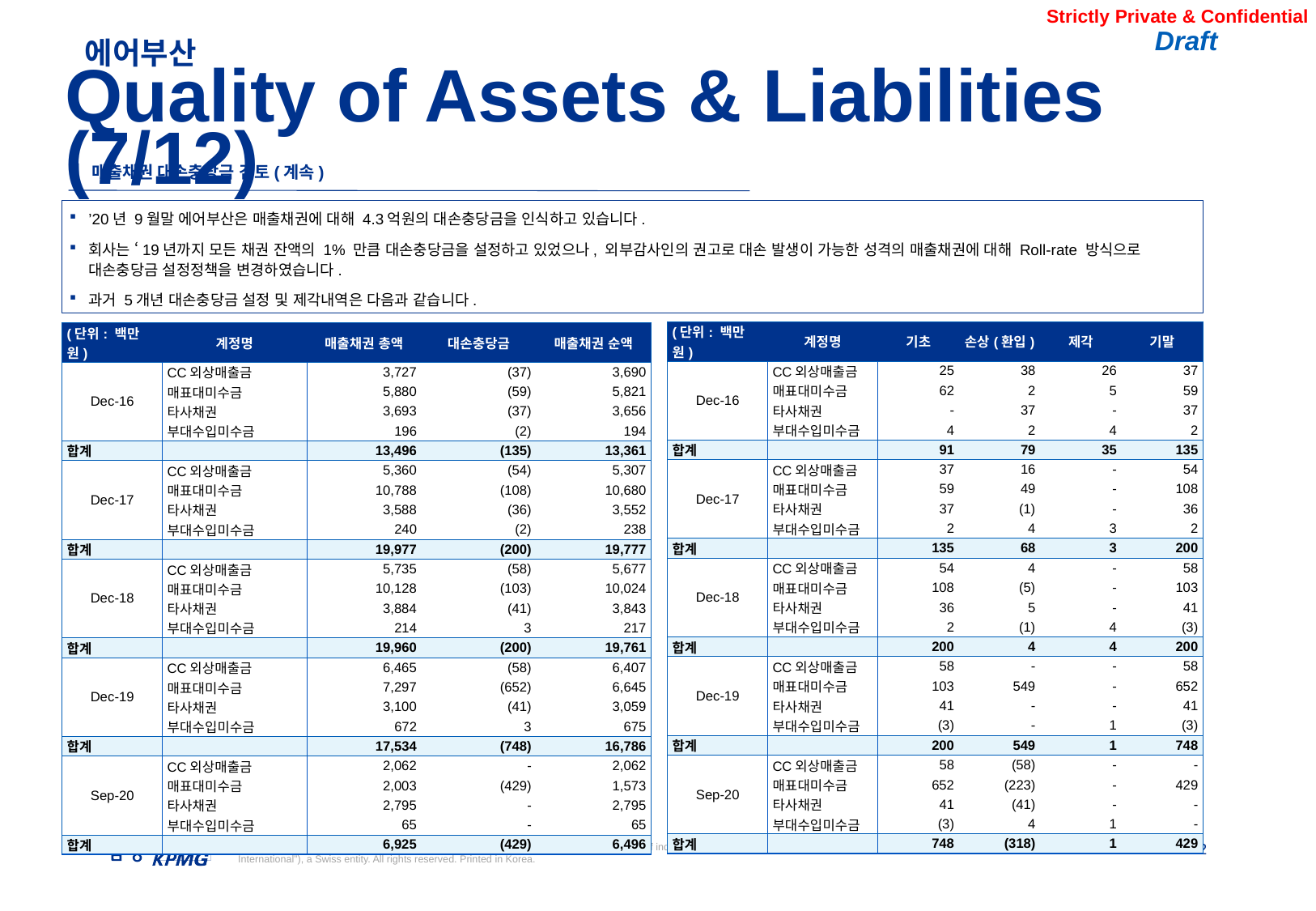

에어부산
Quality of Assets & Liabilities (7/12)
▌매출채권 대손충당금 검토(계속)

’20년 9월말 에어부산은 매출채권에 대해 4.3억원의 대손충당금을 인식하고 있습니다.
회사는 ‘19년까지 모든 채권 잔액의 1% 만큼 대손충당금을 설정하고 있었으나, 외부감사인의 권고로 대손 발생이 가능한 성격의 매출채권에 대해 Roll-rate 방식으로 대손충당금 설정정책을 변경하였습니다.
과거 5개년 대손충당금 설정 및 제각내역은 다음과 같습니다.

| (단위: 백만원) | 계정명 | 기초 | 손상(환입) | 제각 | 기말 |
| --- | --- | --- | --- | --- | --- |
| Dec-16 | CC외상매출금 | 25 | 38 | 26 | 37 |
|  | 매표대미수금 | 62 | 2 | 5 | 59 |
|  | 타사채권 | - | 37 | - | 37 |
|  | 부대수입미수금 | 4 | 2 | 4 | 2 |
| 합계 |  | 91 | 79 | 35 | 135 |
| Dec-17 | CC외상매출금 | 37 | 16 | - | 54 |
|  | 매표대미수금 | 59 | 49 | - | 108 |
|  | 타사채권 | 37 | (1) | - | 36 |
|  | 부대수입미수금 | 2 | 4 | 3 | 2 |
| 합계 |  | 135 | 68 | 3 | 200 |
| Dec-18 | CC외상매출금 | 54 | 4 | - | 58 |
|  | 매표대미수금 | 108 | (5) | - | 103 |
|  | 타사채권 | 36 | 5 | - | 41 |
|  | 부대수입미수금 | 2 | (1) | 4 | (3) |
| 합계 |  | 200 | 4 | 4 | 200 |
| Dec-19 | CC외상매출금 | 58 | - | - | 58 |
|  | 매표대미수금 | 103 | 549 | - | 652 |
|  | 타사채권 | 41 | - | - | 41 |
|  | 부대수입미수금 | (3) | - | 1 | (3) |
| 합계 |  | 200 | 549 | 1 | 748 |
| Sep-20 | CC외상매출금 | 58 | (58) | - | - |
|  | 매표대미수금 | 652 | (223) | - | 429 |
|  | 타사채권 | 41 | (41) | - | - |
|  | 부대수입미수금 | (3) | 4 | 1 | - |
| 합계 |  | 748 | (318) | 1 | 429 |
| (단위: 백만원) | 계정명 | 매출채권 총액 | 대손충당금 | 매출채권 순액 |
| --- | --- | --- | --- | --- |
| Dec-16 | CC외상매출금 | 3,727 | (37) | 3,690 |
|  | 매표대미수금 | 5,880 | (59) | 5,821 |
|  | 타사채권 | 3,693 | (37) | 3,656 |
|  | 부대수입미수금 | 196 | (2) | 194 |
| 합계 |  | 13,496 | (135) | 13,361 |
| Dec-17 | CC외상매출금 | 5,360 | (54) | 5,307 |
|  | 매표대미수금 | 10,788 | (108) | 10,680 |
|  | 타사채권 | 3,588 | (36) | 3,552 |
|  | 부대수입미수금 | 240 | (2) | 238 |
| 합계 |  | 19,977 | (200) | 19,777 |
| Dec-18 | CC외상매출금 | 5,735 | (58) | 5,677 |
|  | 매표대미수금 | 10,128 | (103) | 10,024 |
|  | 타사채권 | 3,884 | (41) | 3,843 |
|  | 부대수입미수금 | 214 | 3 | 217 |
| 합계 |  | 19,960 | (200) | 19,761 |
| Dec-19 | CC외상매출금 | 6,465 | (58) | 6,407 |
|  | 매표대미수금 | 7,297 | (652) | 6,645 |
|  | 타사채권 | 3,100 | (41) | 3,059 |
|  | 부대수입미수금 | 672 | 3 | 675 |
| 합계 |  | 17,534 | (748) | 16,786 |
| Sep-20 | CC외상매출금 | 2,062 | - | 2,062 |
|  | 매표대미수금 | 2,003 | (429) | 1,573 |
|  | 타사채권 | 2,795 | - | 2,795 |
|  | 부대수입미수금 | 65 | - | 65 |
| 합계 |  | 6,925 | (429) | 6,496 |